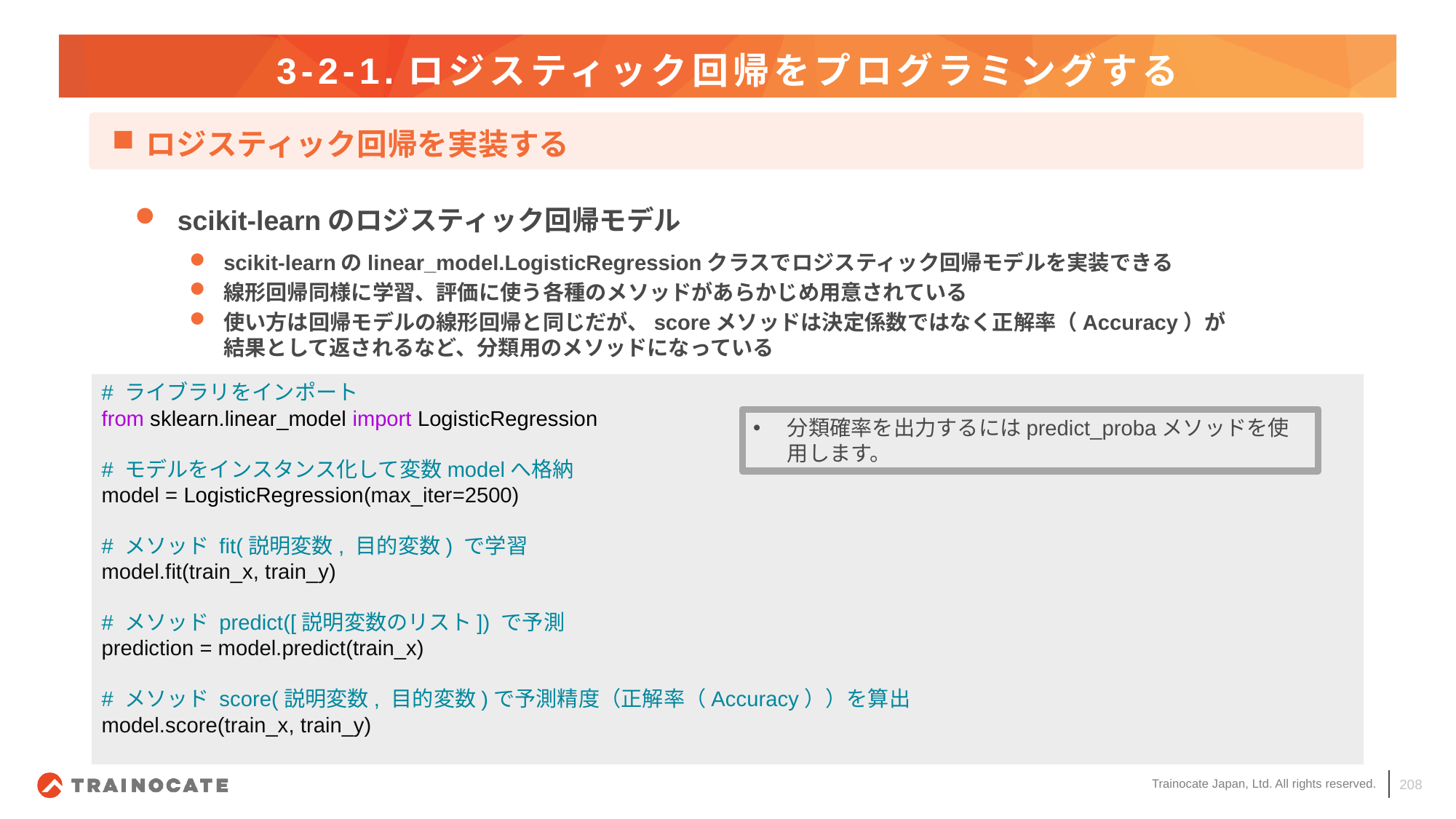

# 3-2-1.ロジスティック回帰をプログラミングする
ロジスティック回帰を実装する
scikit-learnのロジスティック回帰モデル
scikit-learnのlinear_model.LogisticRegressionクラスでロジスティック回帰モデルを実装できる
線形回帰同様に学習、評価に使う各種のメソッドがあらかじめ用意されている
使い方は回帰モデルの線形回帰と同じだが、scoreメソッドは決定係数ではなく正解率（Accuracy）が
結果として返されるなど、分類用のメソッドになっている

# ライブラリをインポート
from sklearn.linear_model import LogisticRegression

# モデルをインスタンス化して変数modelへ格納
model = LogisticRegression(max_iter=2500)

# メソッド fit(説明変数, 目的変数) で学習
model.fit(train_x, train_y)

# メソッド predict([説明変数のリスト]) で予測
prediction = model.predict(train_x)

# メソッド score(説明変数, 目的変数)で予測精度（正解率（Accuracy））を算出
model.score(train_x, train_y)

分類確率を出力するにはpredict_probaメソッドを使用します。
208